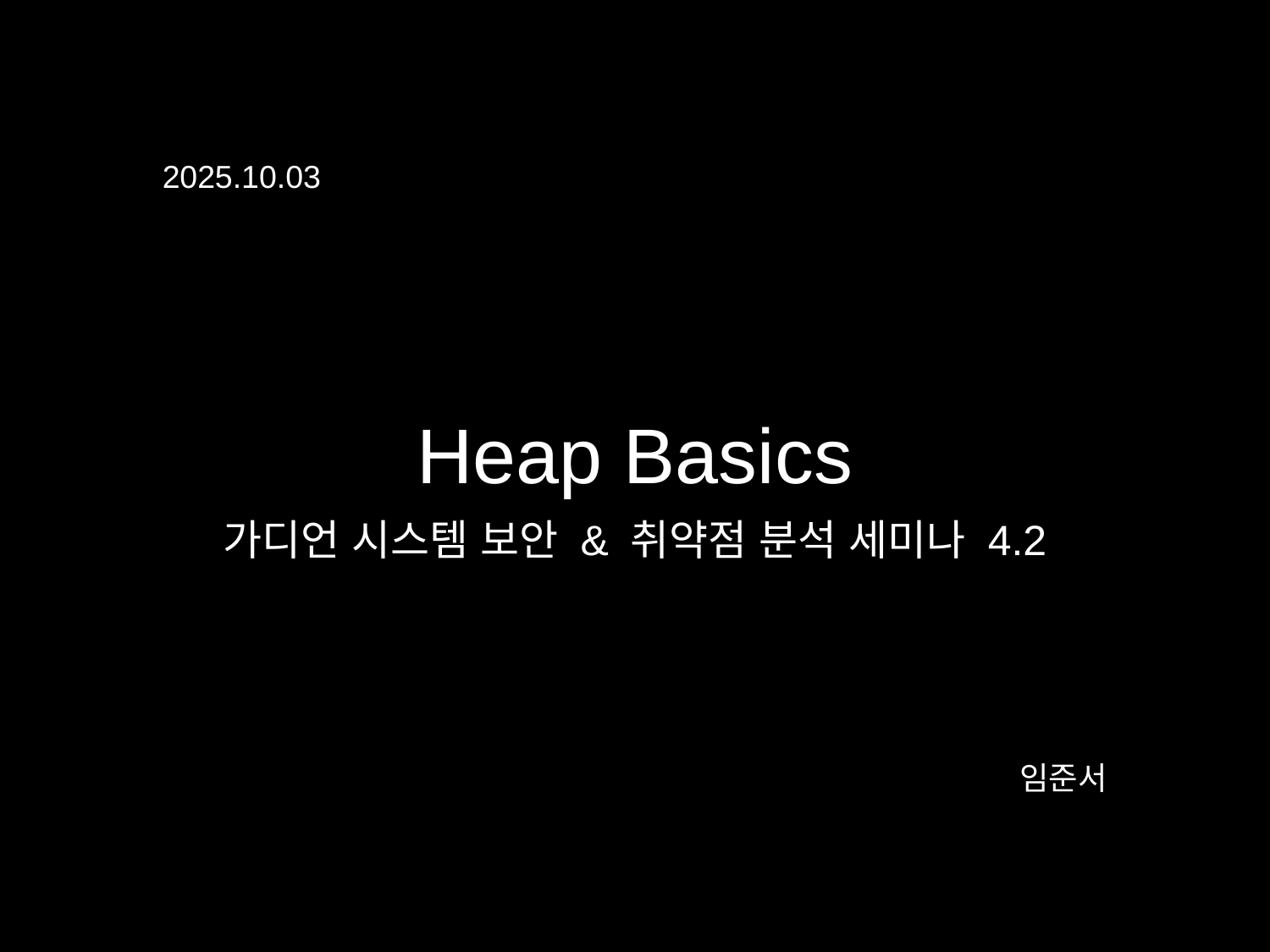

2025.10.03
Heap Basics
가디언 시스템 보안 & 취약점 분석 세미나 4.2
임준서